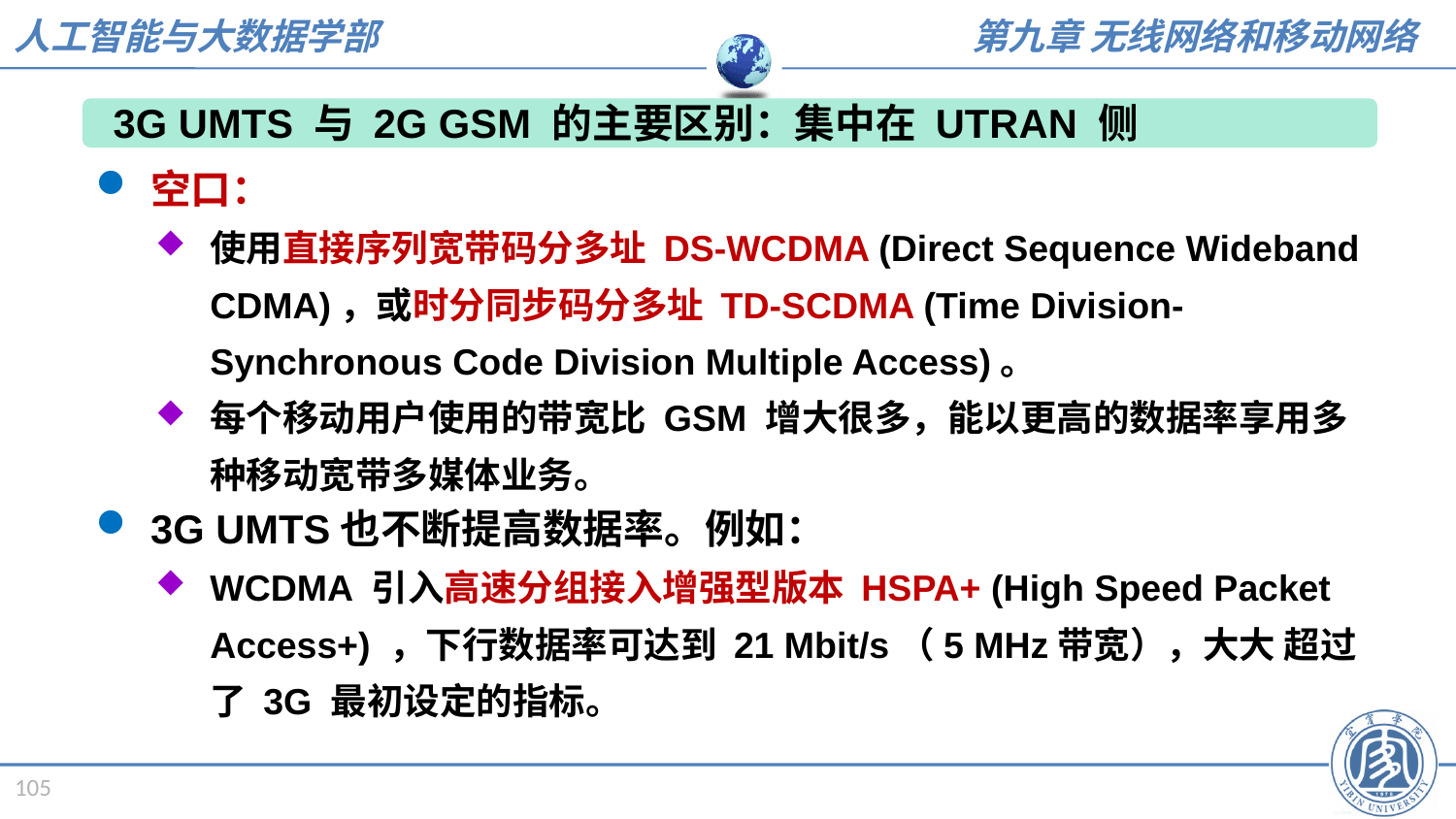

3G UMTS 与 2G GSM 的主要区别：集中在 UTRAN 侧

空口：
使用直接序列宽带码分多址 DS-WCDMA (Direct Sequence Wideband CDMA)，或时分同步码分多址 TD-SCDMA (Time Division-Synchronous Code Division Multiple Access)。
每个移动用户使用的带宽比 GSM 增大很多，能以更高的数据率享用多种移动宽带多媒体业务。
3G UMTS也不断提高数据率。例如：
WCDMA 引入高速分组接入增强型版本 HSPA+ (High Speed Packet Access+) ，下行数据率可达到 21 Mbit/s（5 MHz带宽），大大 超过了 3G 最初设定的指标。
105